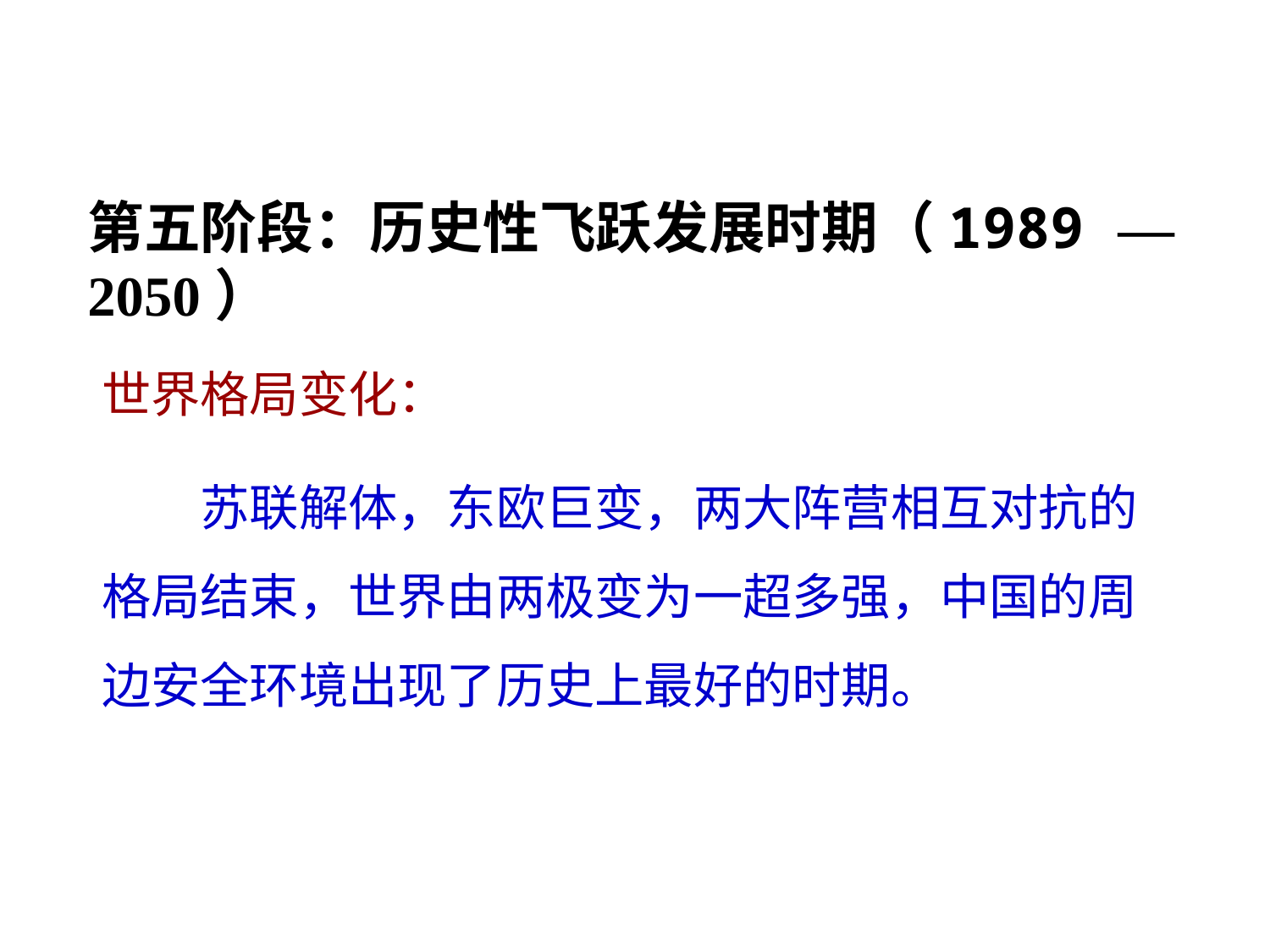

第五阶段：历史性飞跃发展时期（1989 —2050）
世界格局变化：
　　苏联解体，东欧巨变，两大阵营相互对抗的格局结束，世界由两极变为一超多强，中国的周边安全环境出现了历史上最好的时期。